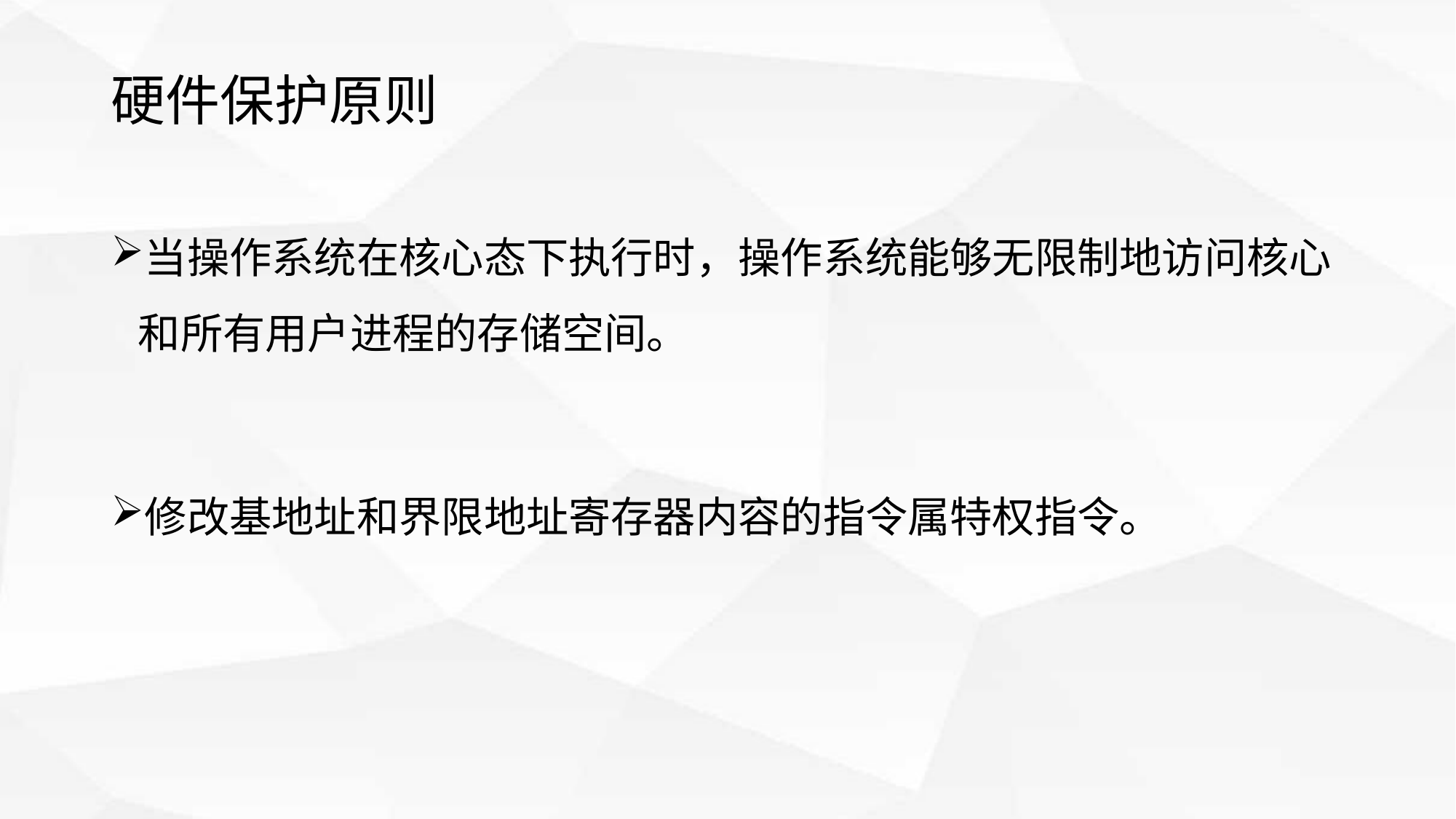

# 硬件保护原则
当操作系统在核心态下执行时，操作系统能够无限制地访问核心和所有用户进程的存储空间。

修改基地址和界限地址寄存器内容的指令属特权指令。